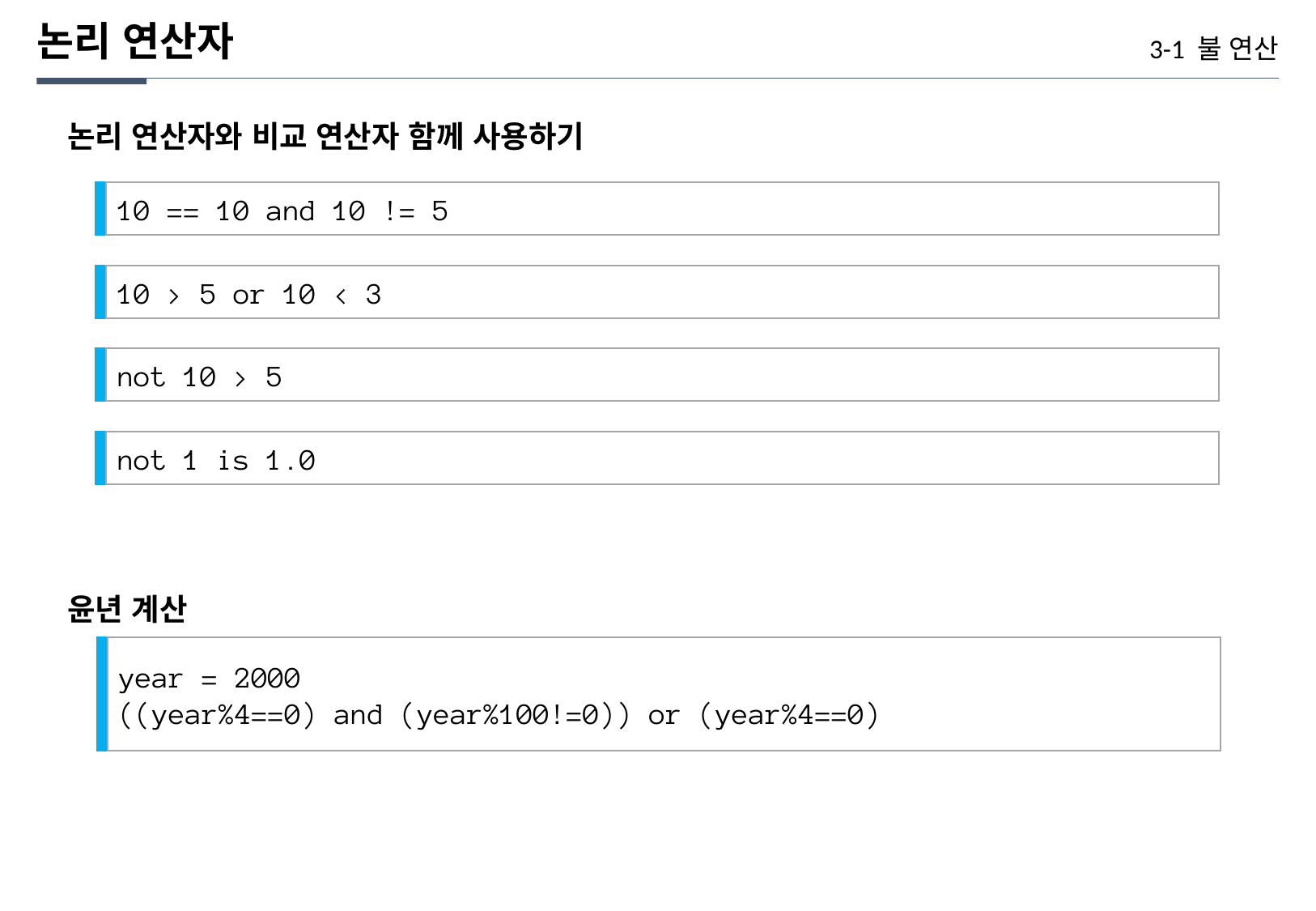

논리 연산자
3-1 불 연산
논리 연산자와 비교 연산자 함께 사용하기

10 == 10 and 10 != 5

10 > 5 or 10 < 3

not 10 > 5

not 1 is 1.0
윤년 계산

year = 2000
((year%4==0) and (year%100!=0)) or (year%4==0)